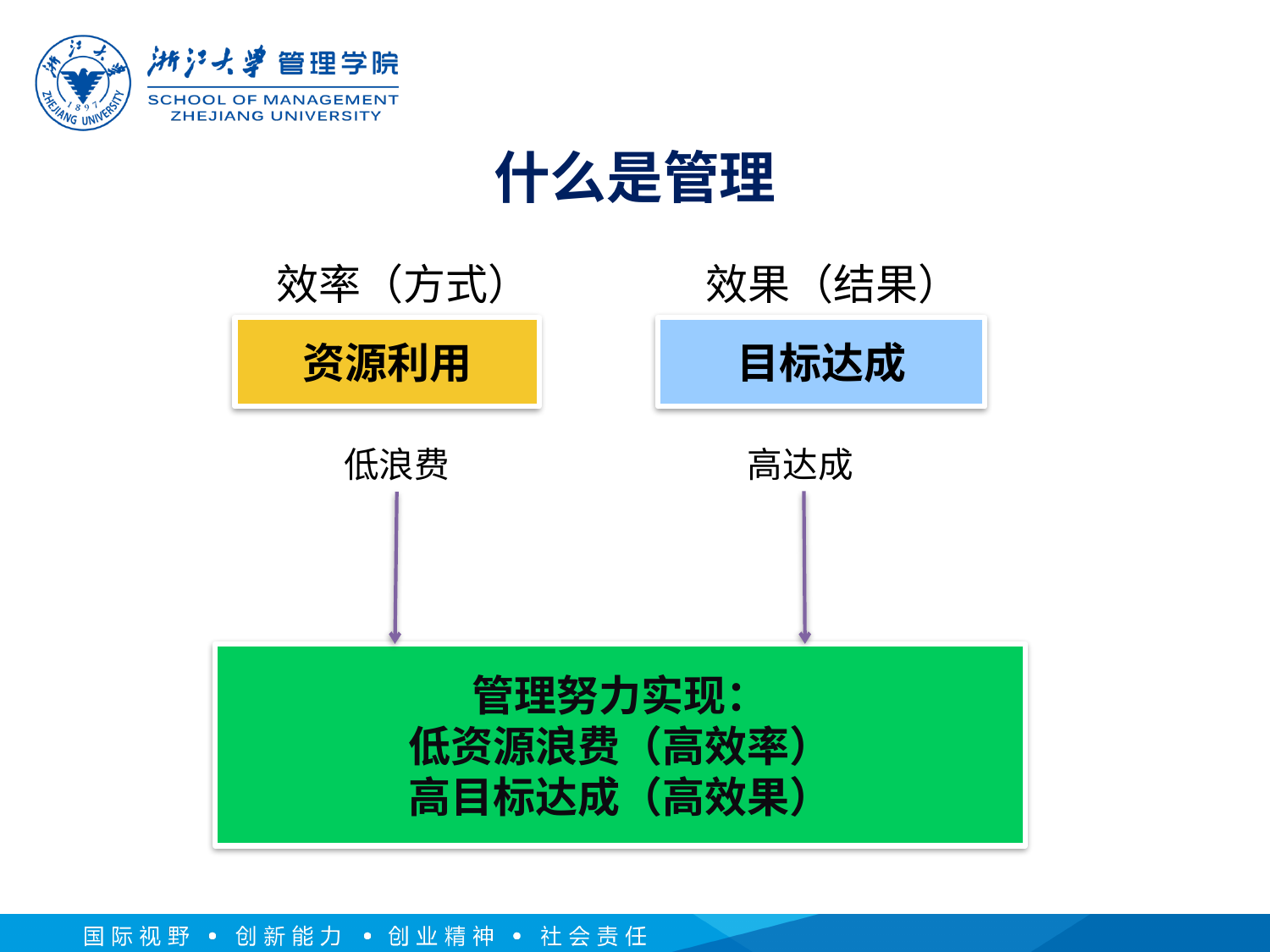

# 什么是管理
效率（方式）
效果（结果）
资源利用
目标达成
低浪费
高达成
管理努力实现：
低资源浪费（高效率）
高目标达成（高效果）